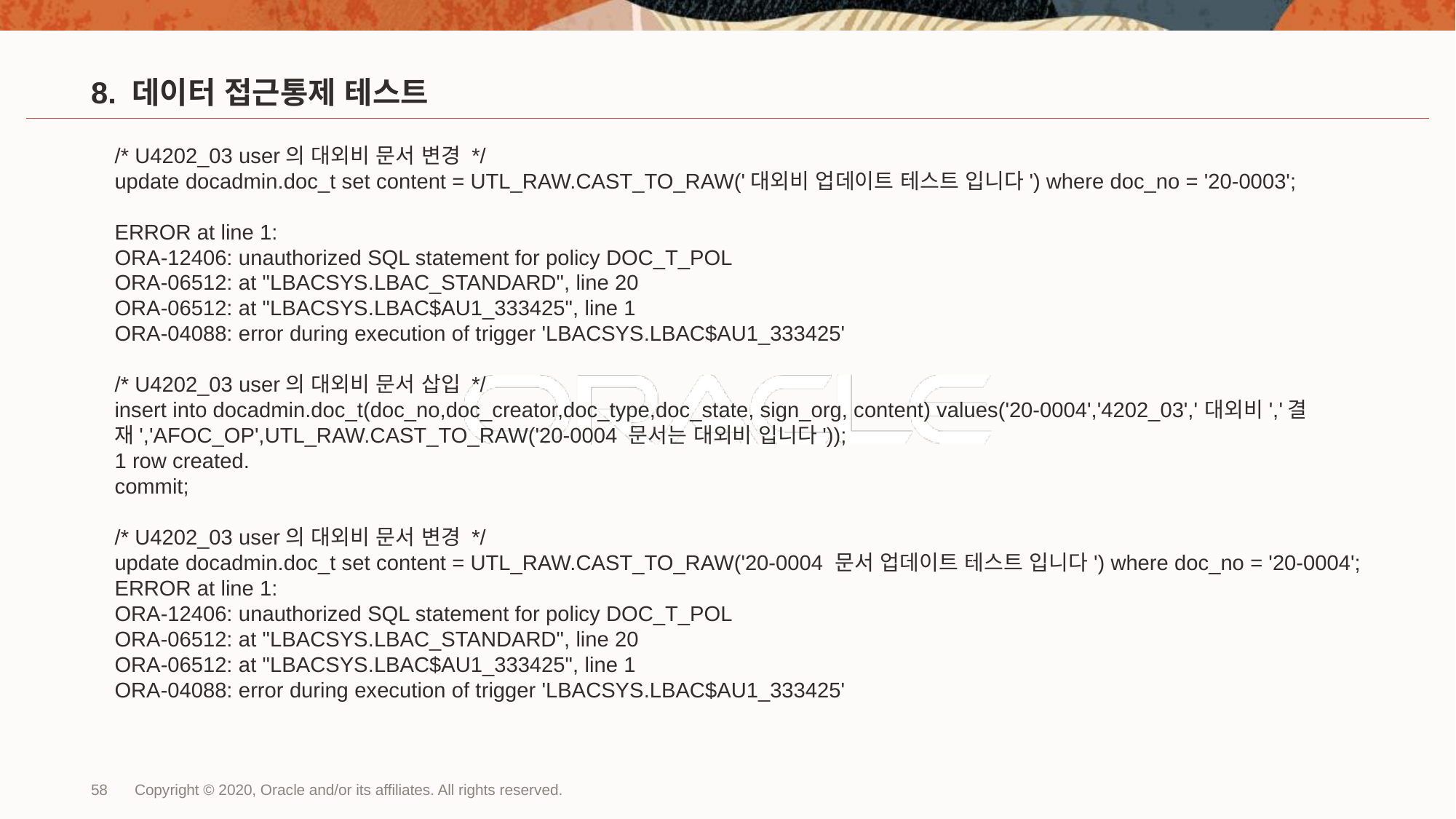

# 8. 데이터 접근통제 테스트
/* U4202_03 user의 대외비 문서 변경 */
update docadmin.doc_t set content = UTL_RAW.CAST_TO_RAW('대외비 업데이트 테스트 입니다') where doc_no = '20-0003';

ERROR at line 1:
ORA-12406: unauthorized SQL statement for policy DOC_T_POL
ORA-06512: at "LBACSYS.LBAC_STANDARD", line 20
ORA-06512: at "LBACSYS.LBAC$AU1_333425", line 1
ORA-04088: error during execution of trigger 'LBACSYS.LBAC$AU1_333425'

/* U4202_03 user의 대외비 문서 삽입 */
insert into docadmin.doc_t(doc_no,doc_creator,doc_type,doc_state, sign_org, content) values('20-0004','4202_03','대외비','결재','AFOC_OP',UTL_RAW.CAST_TO_RAW('20-0004 문서는 대외비 입니다'));
1 row created.
commit;

/* U4202_03 user의 대외비 문서 변경 */
update docadmin.doc_t set content = UTL_RAW.CAST_TO_RAW('20-0004 문서 업데이트 테스트 입니다') where doc_no = '20-0004';
ERROR at line 1:
ORA-12406: unauthorized SQL statement for policy DOC_T_POL
ORA-06512: at "LBACSYS.LBAC_STANDARD", line 20
ORA-06512: at "LBACSYS.LBAC$AU1_333425", line 1
ORA-04088: error during execution of trigger 'LBACSYS.LBAC$AU1_333425'
58
Copyright © 2020, Oracle and/or its affiliates. All rights reserved.